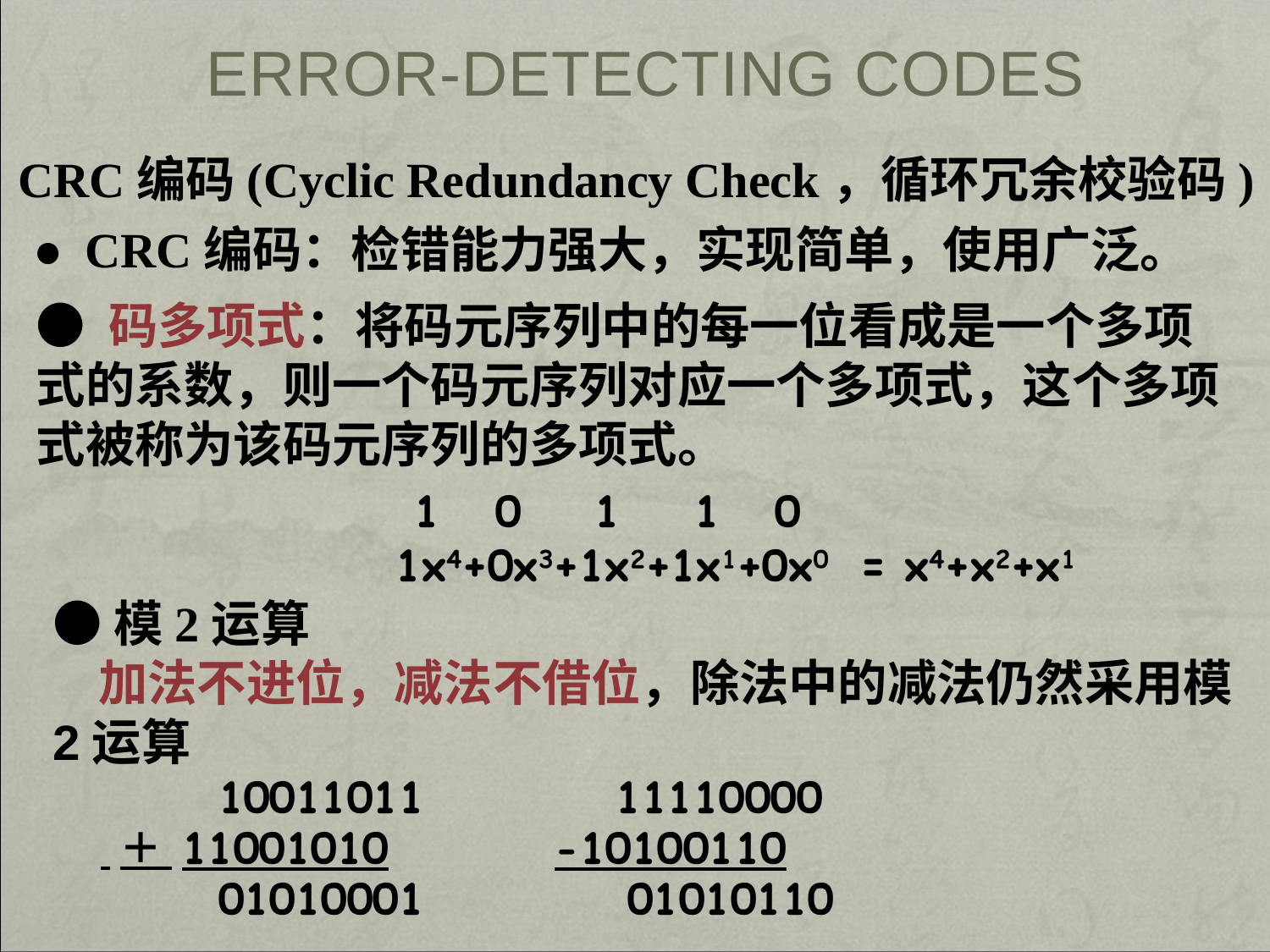

# Error-Detecting Codes
CRC编码(Cyclic Redundancy Check，循环冗余校验码)
● CRC编码：检错能力强大，实现简单，使用广泛。
● 码多项式：将码元序列中的每一位看成是一个多项式的系数，则一个码元序列对应一个多项式，这个多项式被称为该码元序列的多项式。
    1   0    1    1   0
   1x4+0x3+1x2+1x1+0x0   = x4+x2+x1
●模2运算
   加法不进位，减法不借位，除法中的减法仍然采用模2运算
         10011011		   11110000
      ＋ 11001010         -10100110
         01010001           01010110